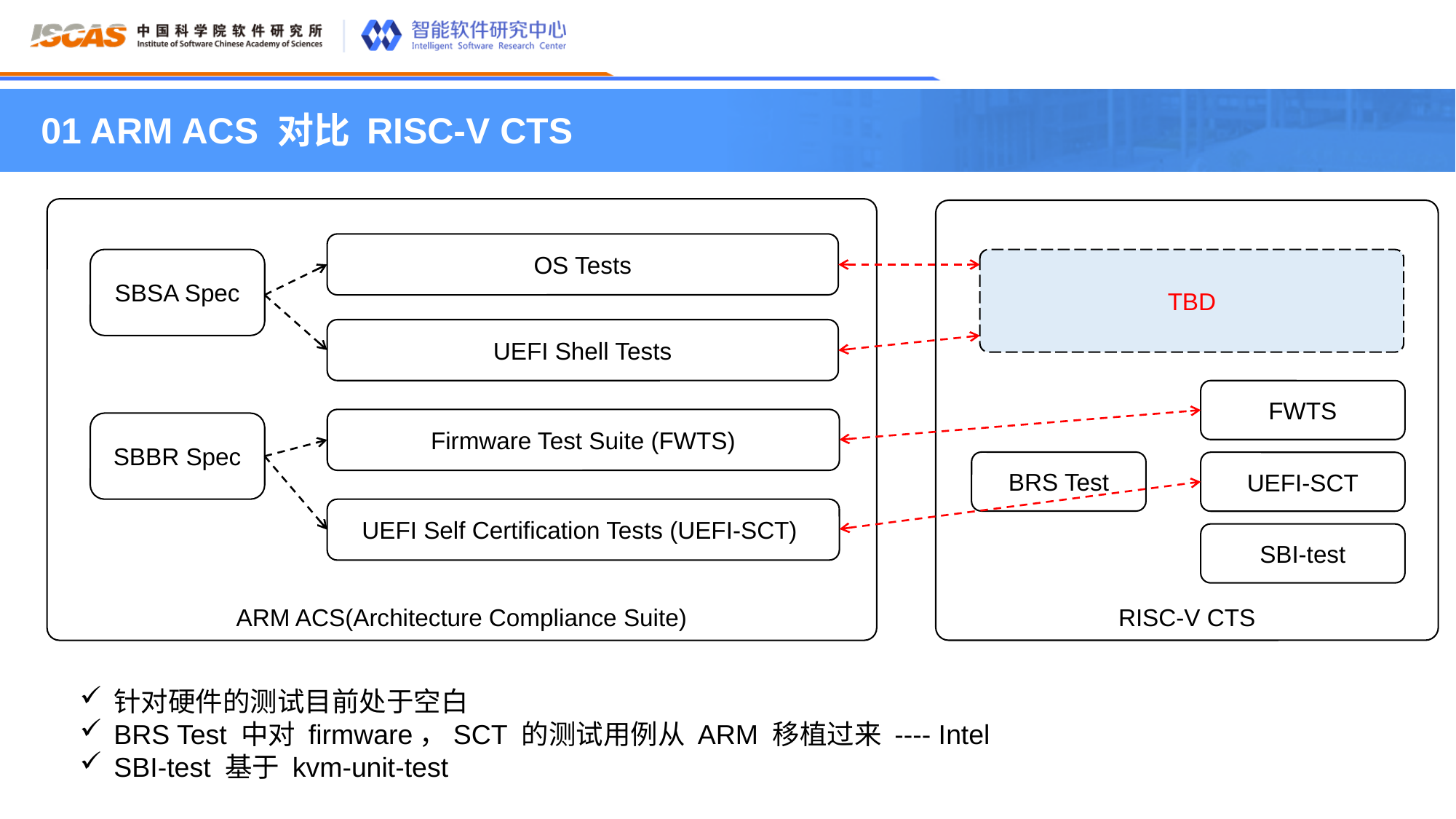

01 ARM ACS 对比 RISC-V CTS
ARM ACS(Architecture Compliance Suite)
RISC-V CTS
OS Tests

SBSA Spec
TBD
UEFI Shell Tests
FWTS
Firmware Test Suite (FWTS)
SBBR Spec
BRS Test
UEFI-SCT
UEFI Self Certification Tests (UEFI-SCT)
SBI-test
针对硬件的测试目前处于空白
BRS Test 中对 firmware，SCT 的测试用例从 ARM 移植过来 ---- Intel
SBI-test 基于 kvm-unit-test